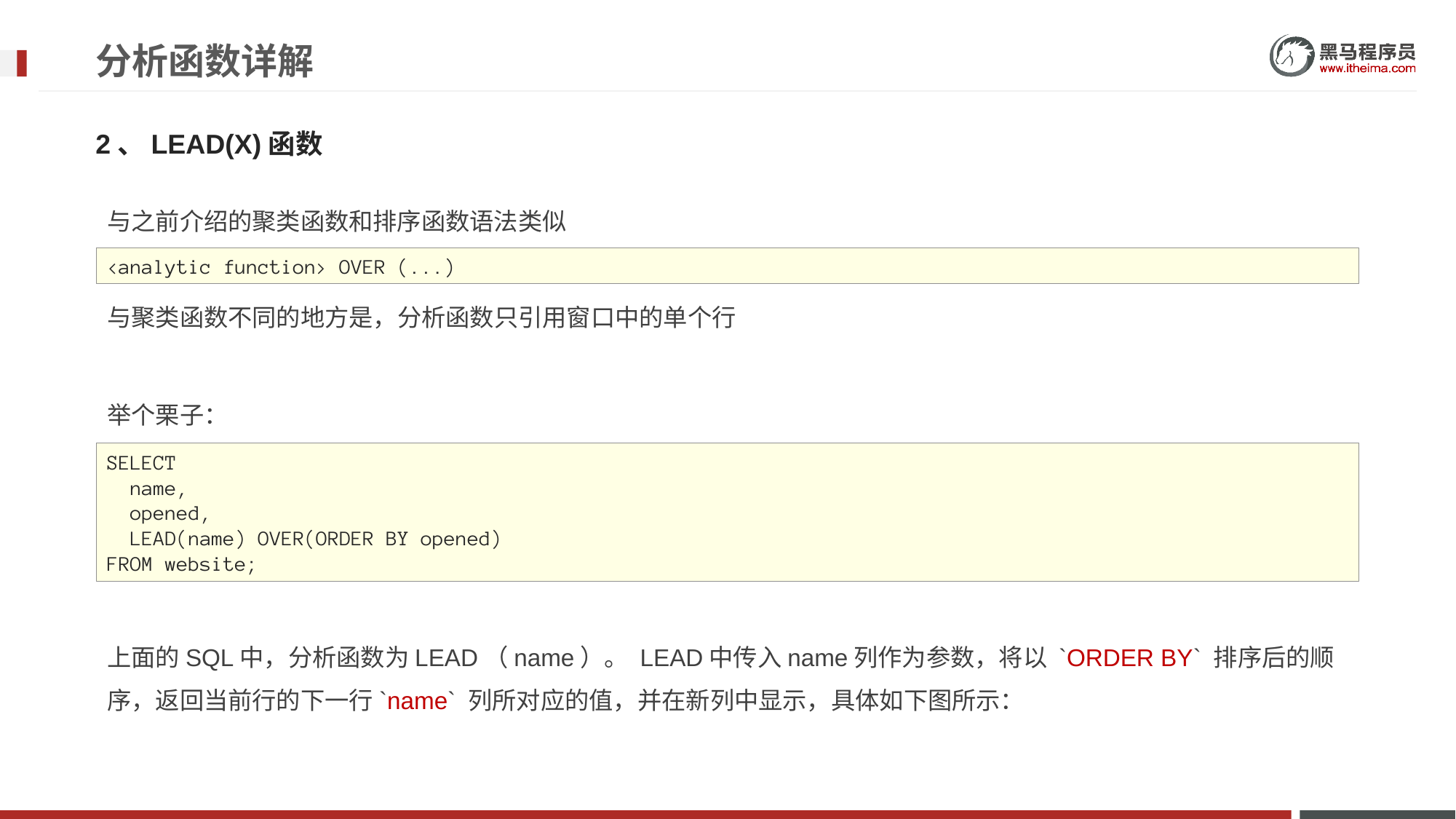

# 分析函数详解
2、LEAD(X)函数
与之前介绍的聚类函数和排序函数语法类似

与聚类函数不同的地方是，分析函数只引用窗口中的单个行

举个栗子：

上面的SQL中，分析函数为LEAD（name）。 LEAD中传入name列作为参数，将以 `ORDER BY` 排序后的顺序，返回当前行的下一行`name` 列所对应的值，并在新列中显示，具体如下图所示：

<analytic function> OVER (...)
SELECT
  name,
  opened,
  LEAD(name) OVER(ORDER BY opened)
FROM website;